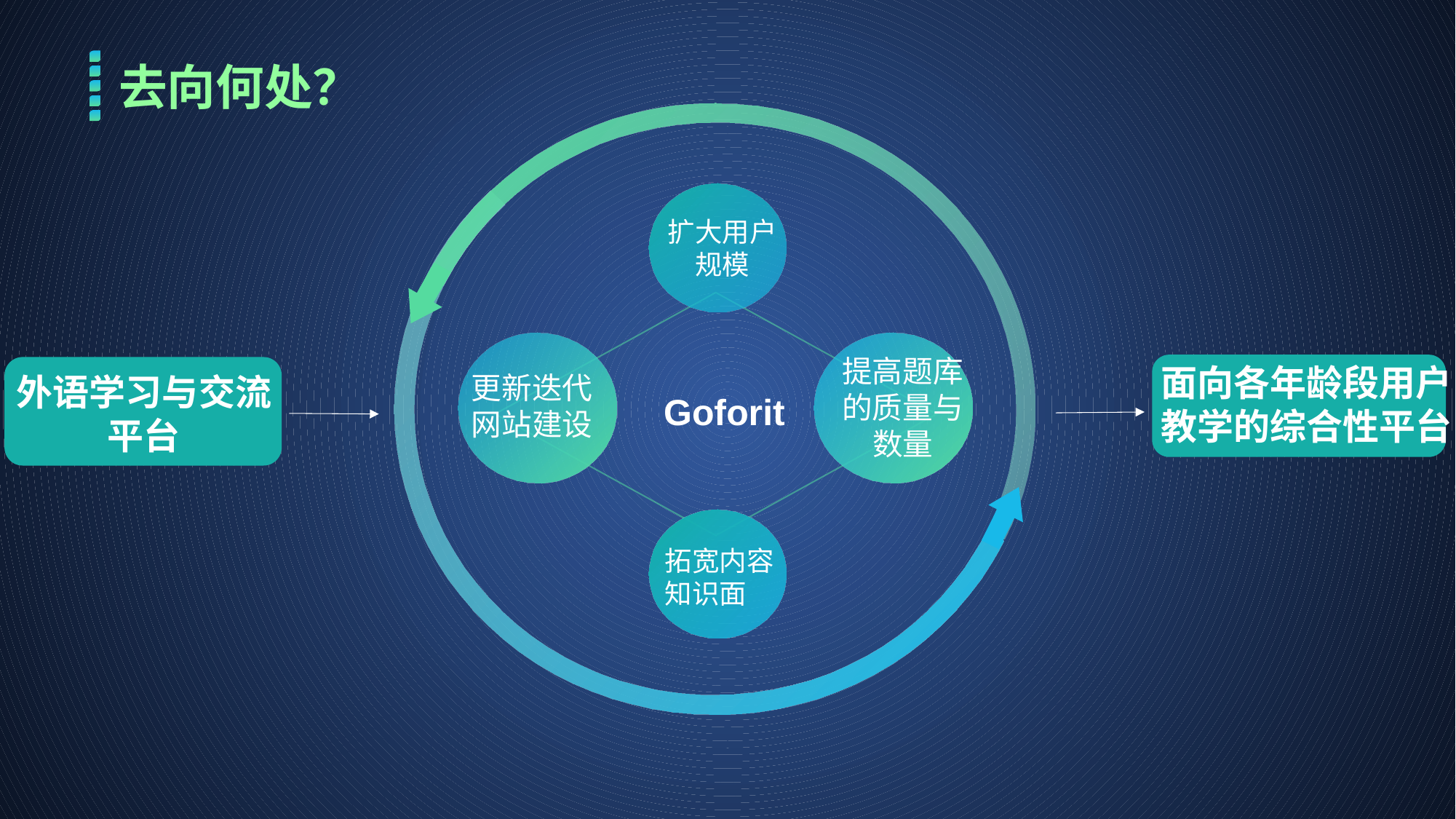

去向何处？

扩大用户规模

提高题库的质量与数量
面向各年龄段用户教学的综合性平台

外语学习与交流平台

Goforit

拓宽内容知识面

更新迭代网站建设